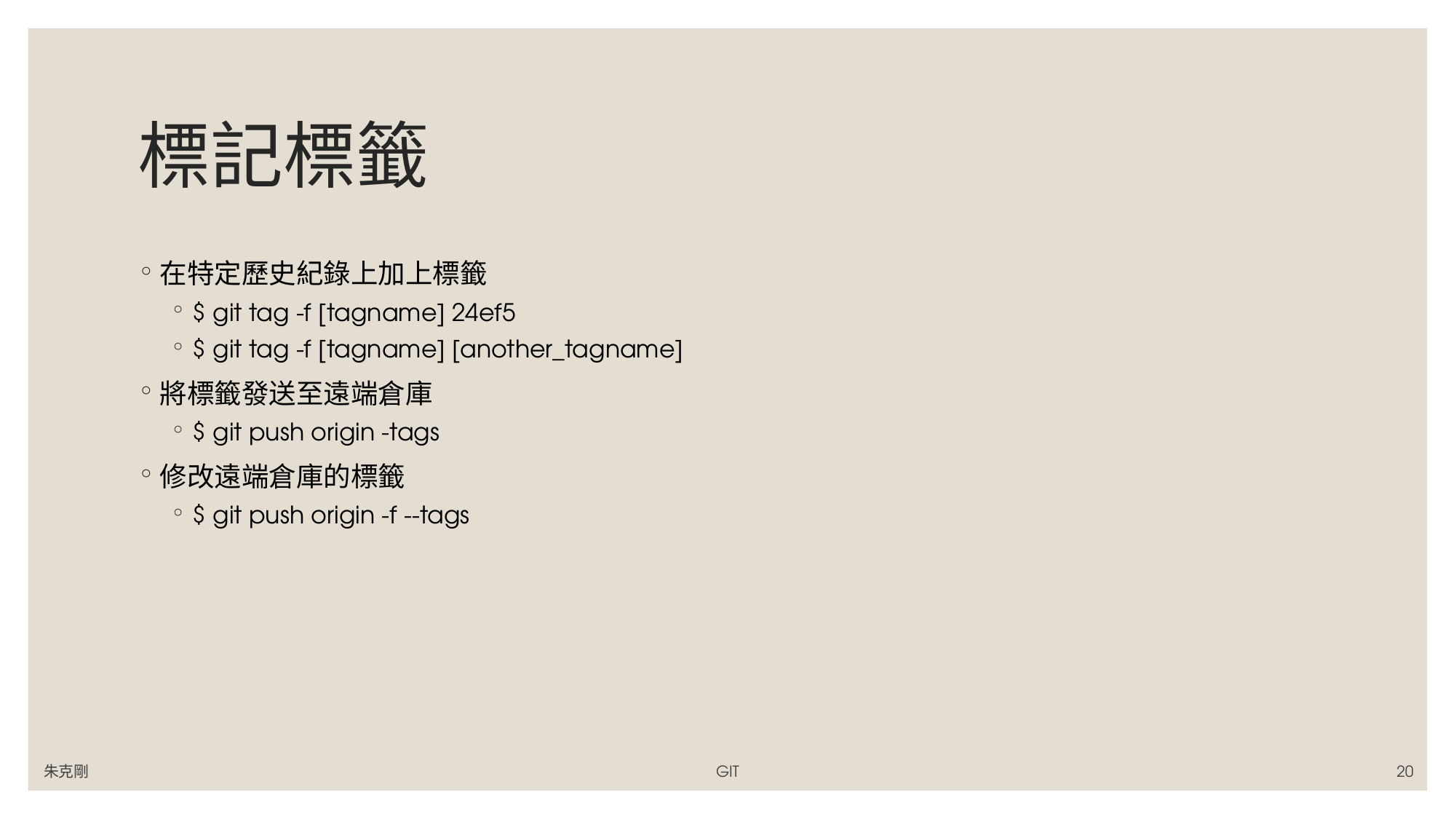

# 標記標籤
在特定歷史紀錄上加上標籤
$ git tag -f [tagname] 24ef5
$ git tag -f [tagname] [another_tagname]
將標籤發送至遠端倉庫
$ git push origin -tags
修改遠端倉庫的標籤
$ git push origin -f --tags

朱克剛
GIT
20